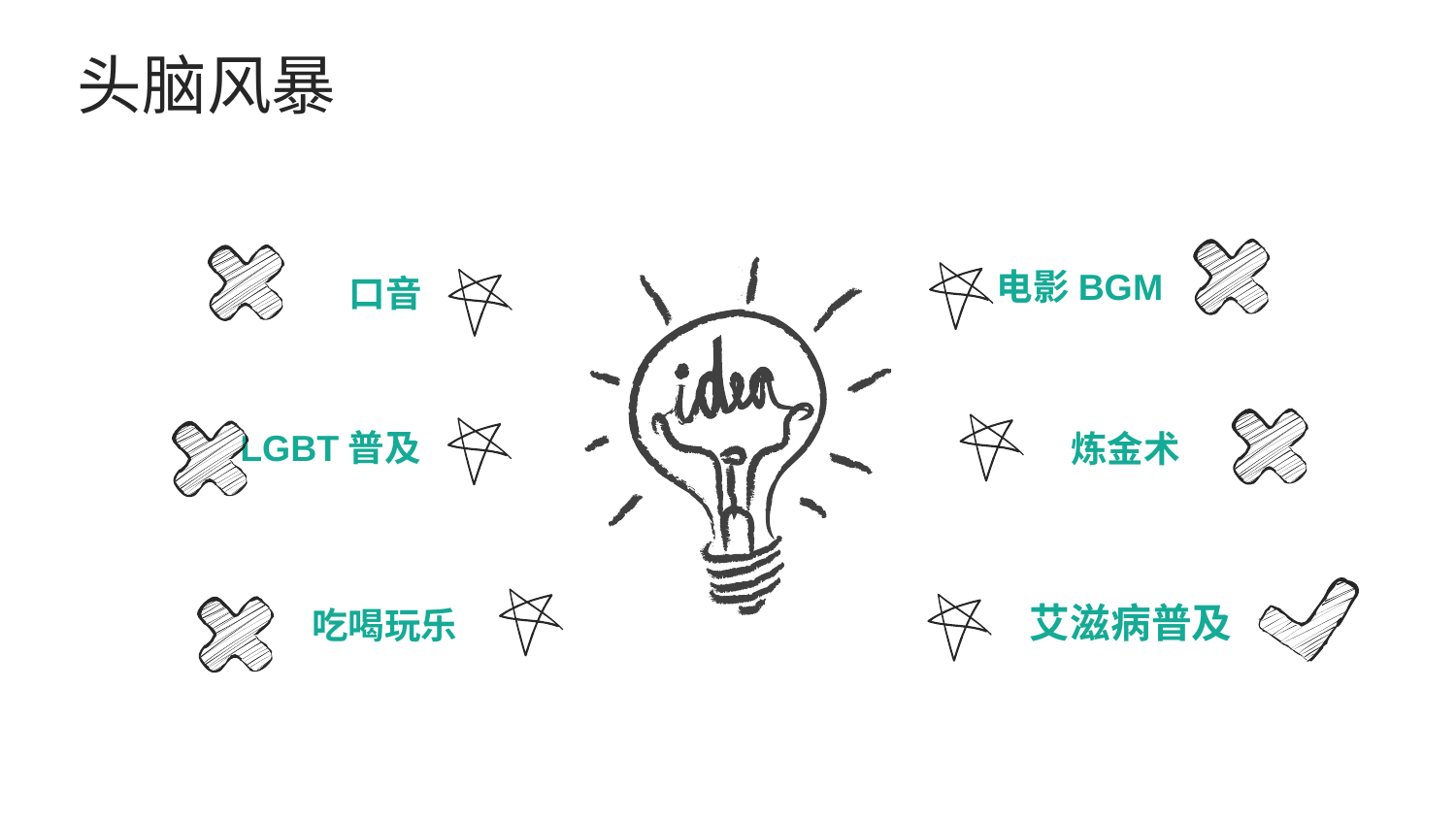

头脑风暴

电影BGM

口音

LGBT普及
炼金术

艾滋病普及
吃喝玩乐